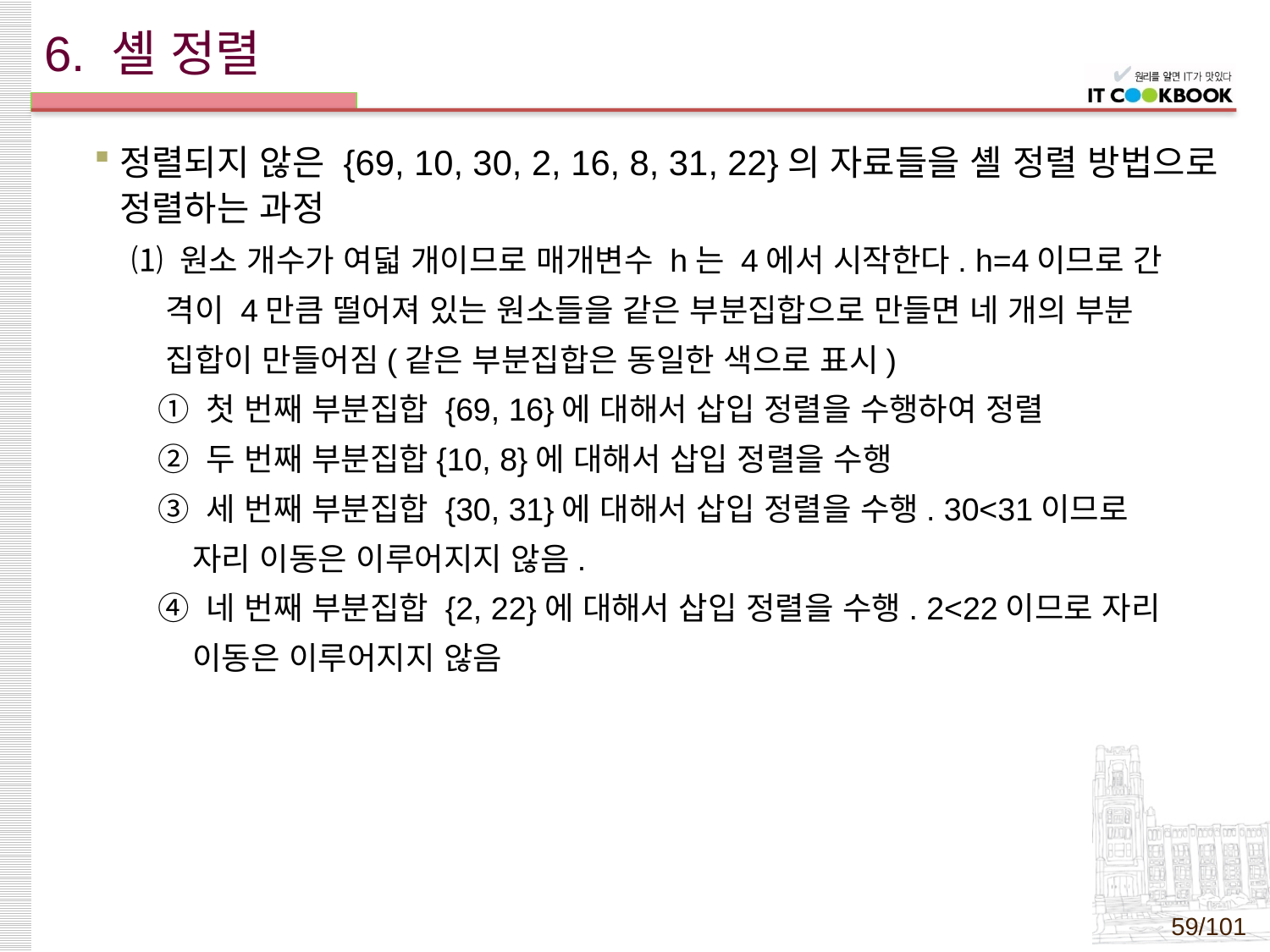

# 6. 셸 정렬
정렬되지 않은 {69, 10, 30, 2, 16, 8, 31, 22}의 자료들을 셸 정렬 방법으로 정렬하는 과정
⑴ 원소 개수가 여덟 개이므로 매개변수 h는 4에서 시작한다. h=4이므로 간
   격이 4만큼 떨어져 있는 원소들을 같은 부분집합으로 만들면 네 개의 부분
   집합이 만들어짐(같은 부분집합은 동일한 색으로 표시)
   ① 첫 번째 부분집합 {69, 16}에 대해서 삽입 정렬을 수행하여 정렬
   ② 두 번째 부분집합{10, 8}에 대해서 삽입 정렬을 수행
   ③ 세 번째 부분집합 {30, 31}에 대해서 삽입 정렬을 수행. 30<31이므로
      자리 이동은 이루어지지 않음.
   ④ 네 번째 부분집합 {2, 22}에 대해서 삽입 정렬을 수행. 2<22이므로 자리
      이동은 이루어지지 않음